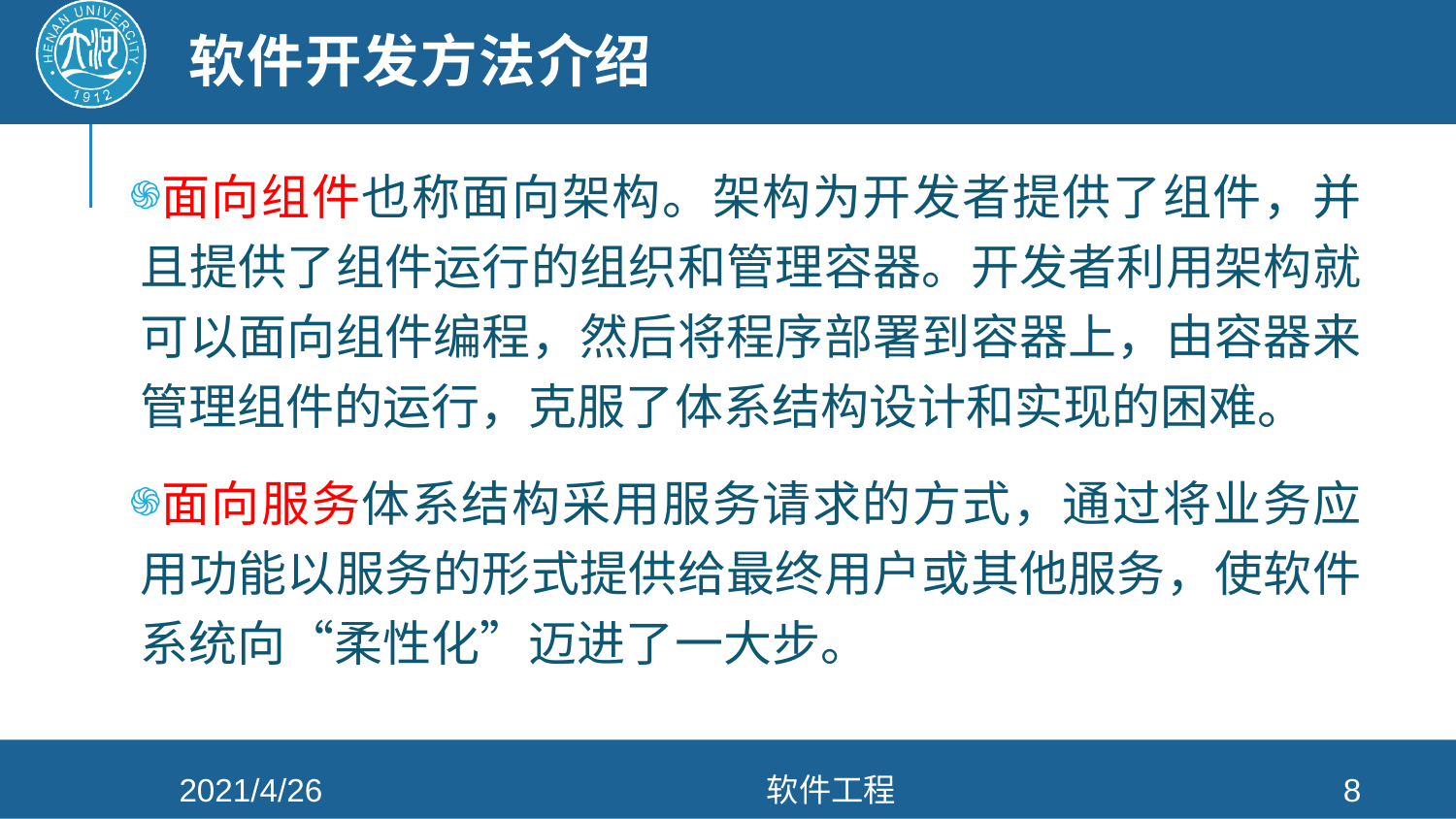

# 软件开发方法介绍
面向组件也称面向架构。架构为开发者提供了组件，并且提供了组件运行的组织和管理容器。开发者利用架构就可以面向组件编程，然后将程序部署到容器上，由容器来管理组件的运行，克服了体系结构设计和实现的困难。
面向服务体系结构采用服务请求的方式，通过将业务应用功能以服务的形式提供给最终用户或其他服务，使软件系统向“柔性化”迈进了一大步。
2021/4/26
软件工程
8